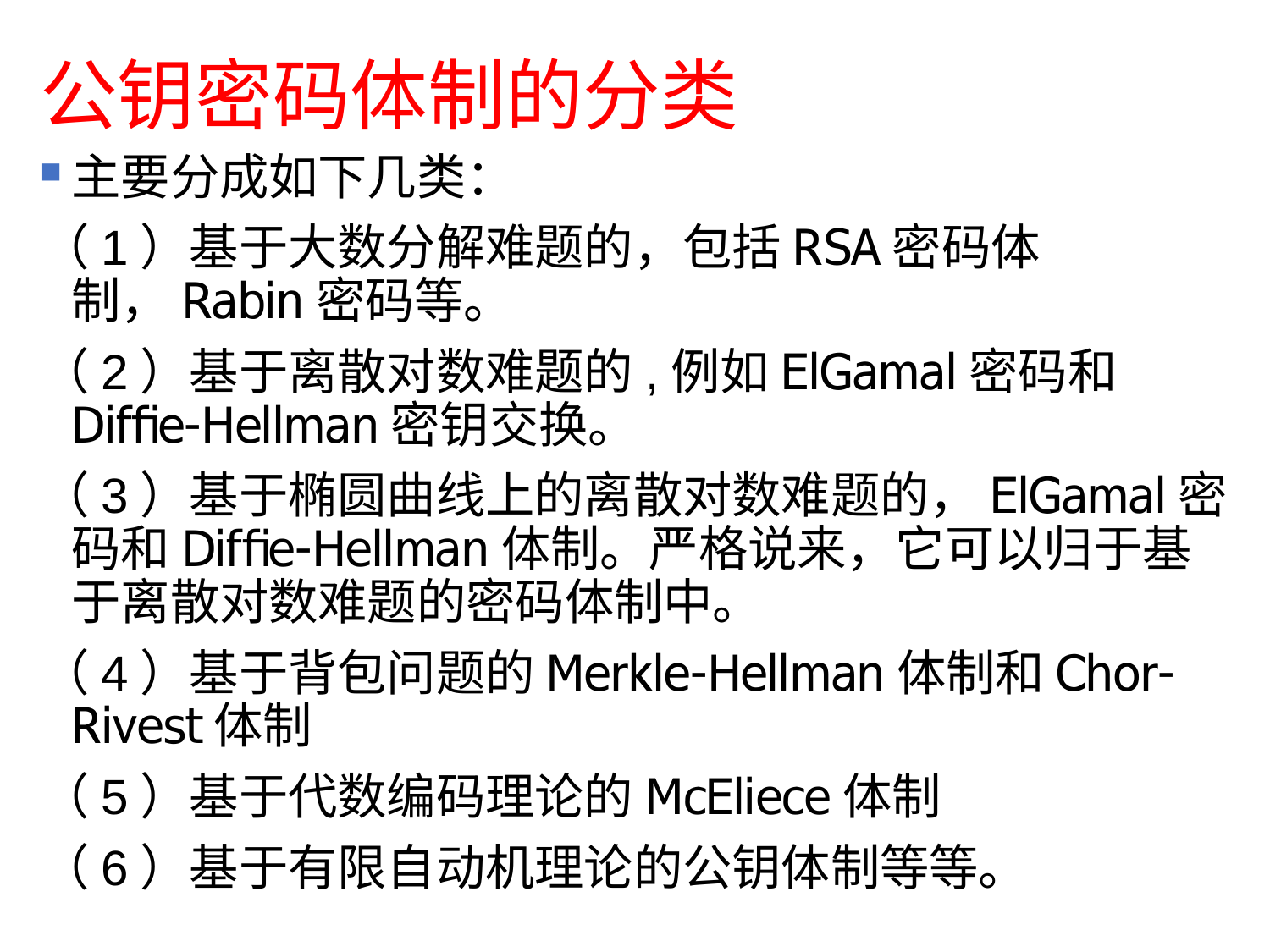

# 公钥密码体制的分类
主要分成如下几类：
（1）基于大数分解难题的，包括RSA密码体制，Rabin密码等。
（2）基于离散对数难题的,例如ElGamal密码和Diffie-Hellman密钥交换。
（3）基于椭圆曲线上的离散对数难题的，ElGamal密码和Diffie-Hellman体制。严格说来，它可以归于基于离散对数难题的密码体制中。
（4）基于背包问题的Merkle-Hellman体制和Chor-Rivest体制
（5）基于代数编码理论的McEliece体制
（6）基于有限自动机理论的公钥体制等等。
11